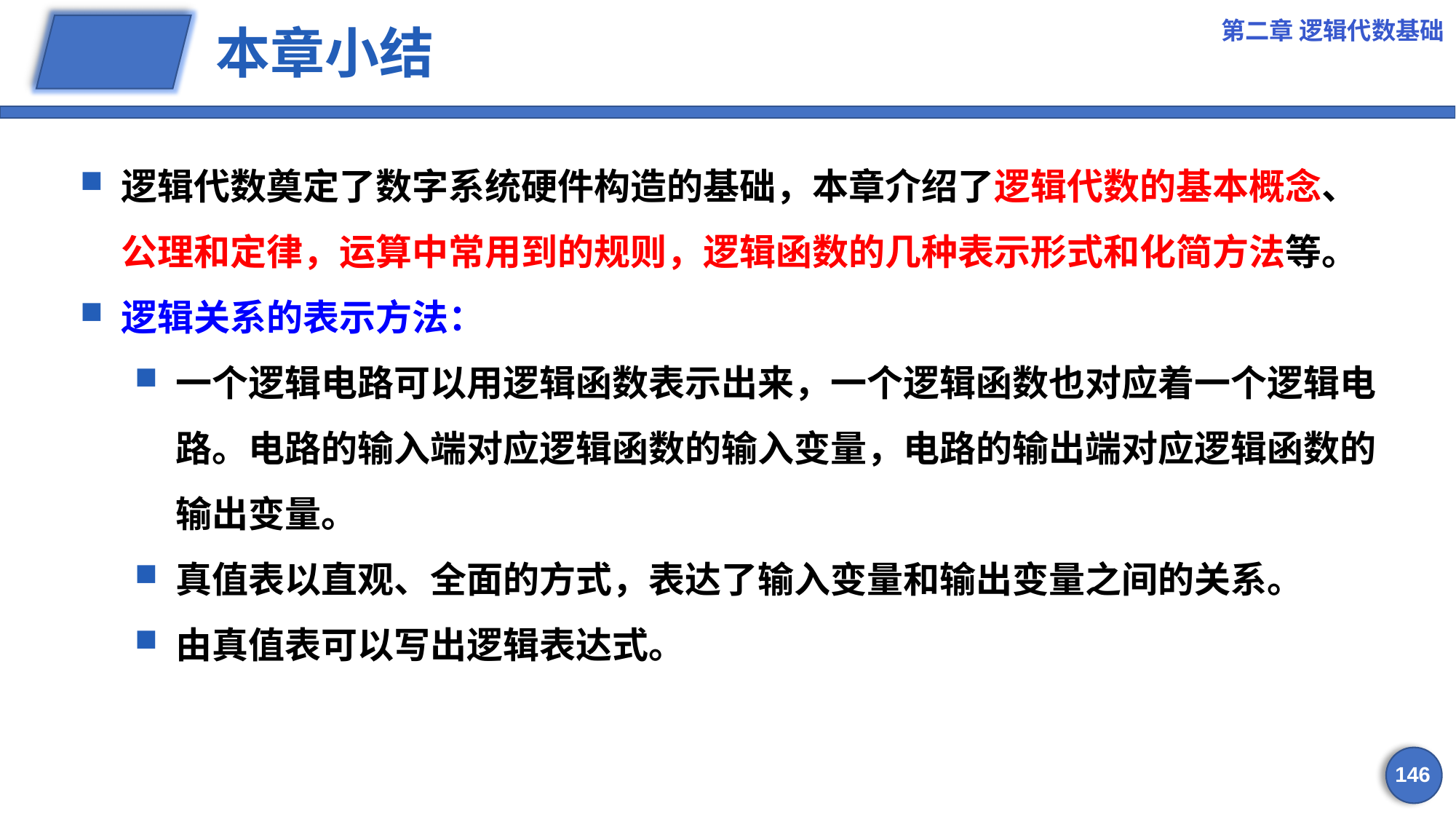

第二章 逻辑代数基础
# 本章小结

逻辑代数奠定了数字系统硬件构造的基础，本章介绍了逻辑代数的基本概念、公理和定律，运算中常用到的规则，逻辑函数的几种表示形式和化简方法等。
逻辑关系的表示方法：
一个逻辑电路可以用逻辑函数表示出来，一个逻辑函数也对应着一个逻辑电路。电路的输入端对应逻辑函数的输入变量，电路的输出端对应逻辑函数的输出变量。
真值表以直观、全面的方式，表达了输入变量和输出变量之间的关系。
由真值表可以写出逻辑表达式。
146